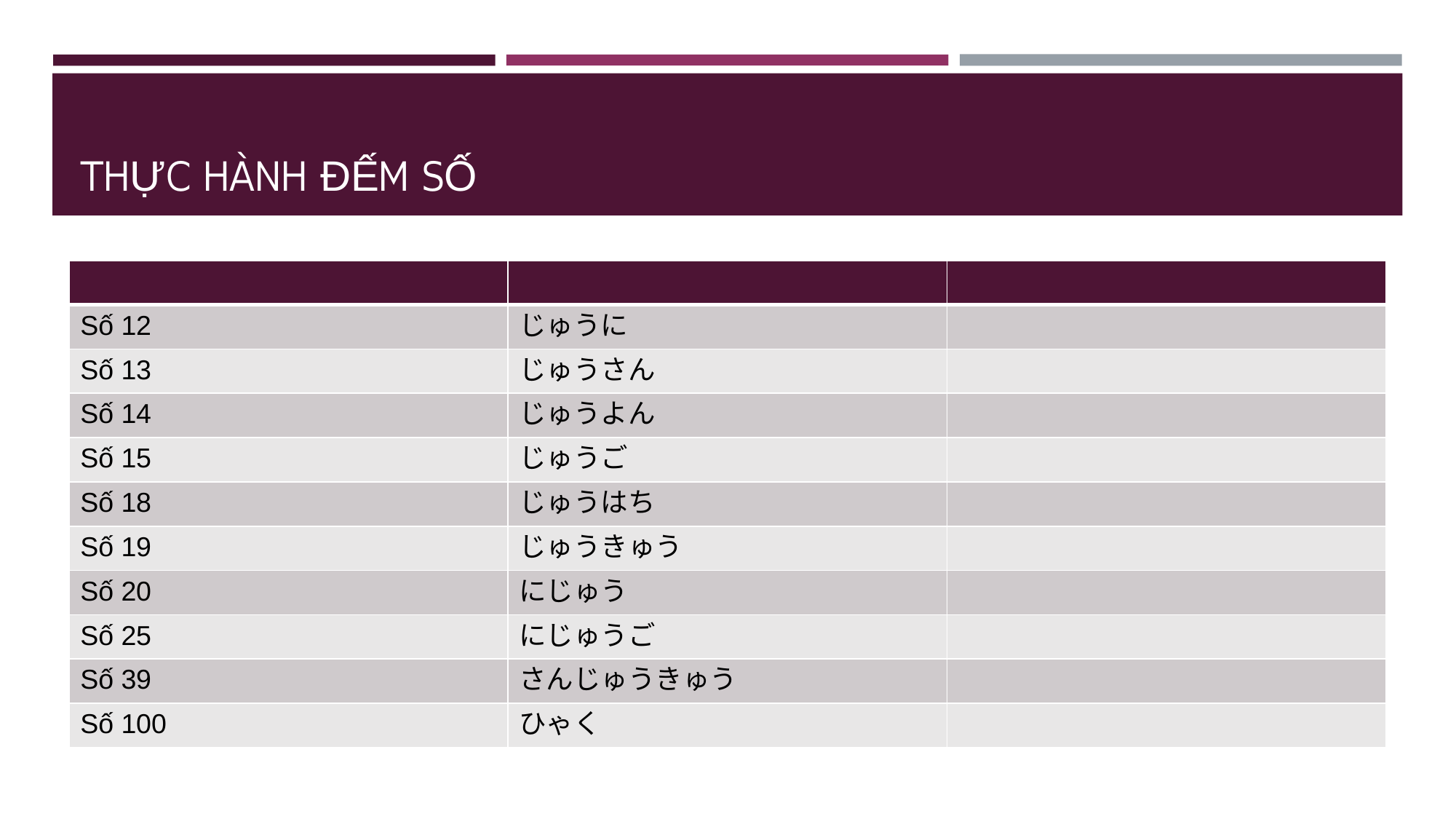

# THỰC HÀNH ĐẾM SỐ
|  |  |  |
| --- | --- | --- |
| Số 12 | じゅうに |  |
| Số 13 | じゅうさん |  |
| Số 14 | じゅうよん |  |
| Số 15 | じゅうご |  |
| Số 18 | じゅうはち |  |
| Số 19 | じゅうきゅう |  |
| Số 20 | にじゅう |  |
| Số 25 | にじゅうご |  |
| Số 39 | さんじゅうきゅう |  |
| Số 100 | ひゃく |  |